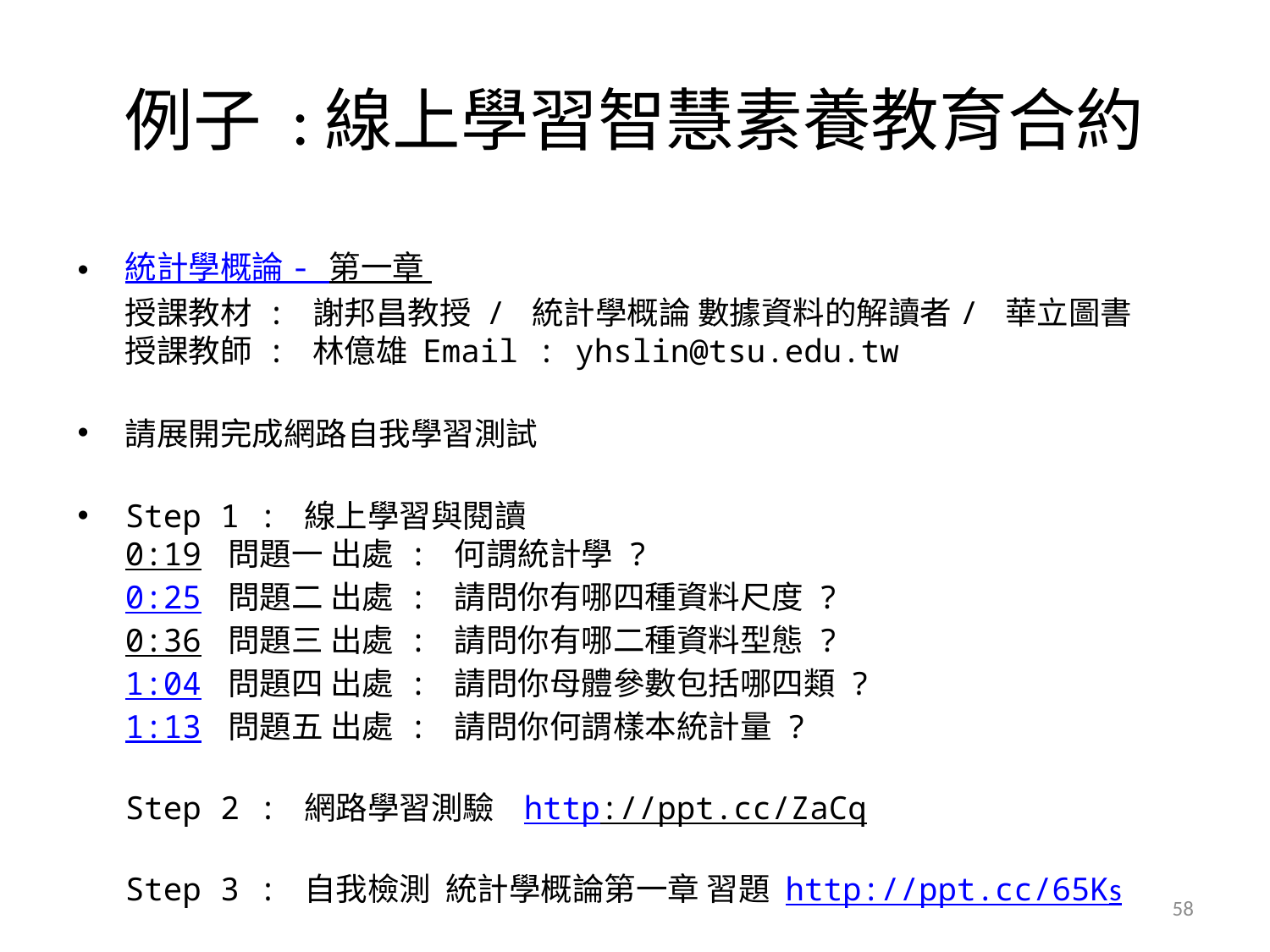

# 例子 :線上學習智慧素養教育合約

統計學概論 - 第一章
授課教材 : 謝邦昌教授 / 統計學概論 數據資料的解讀者/ 華立圖書
授課教師 : 林億雄 Email : yhslin@tsu.edu.tw
請展開完成網路自我學習測試
Step 1 : 線上學習與閱讀
0:19 問題一 出處 : 何謂統計學 ?
0:25 問題二 出處 : 請問你有哪四種資料尺度 ?
0:36 問題三 出處 : 請問你有哪二種資料型態 ?
1:04 問題四 出處 : 請問你母體參數包括哪四類 ?
1:13 問題五 出處 : 請問你何謂樣本統計量 ?
Step 2 : 網路學習測驗   http://ppt.cc/ZaCq
Step 3 : 自我檢測  統計學概論第一章 習題 http://ppt.cc/65Ks
58